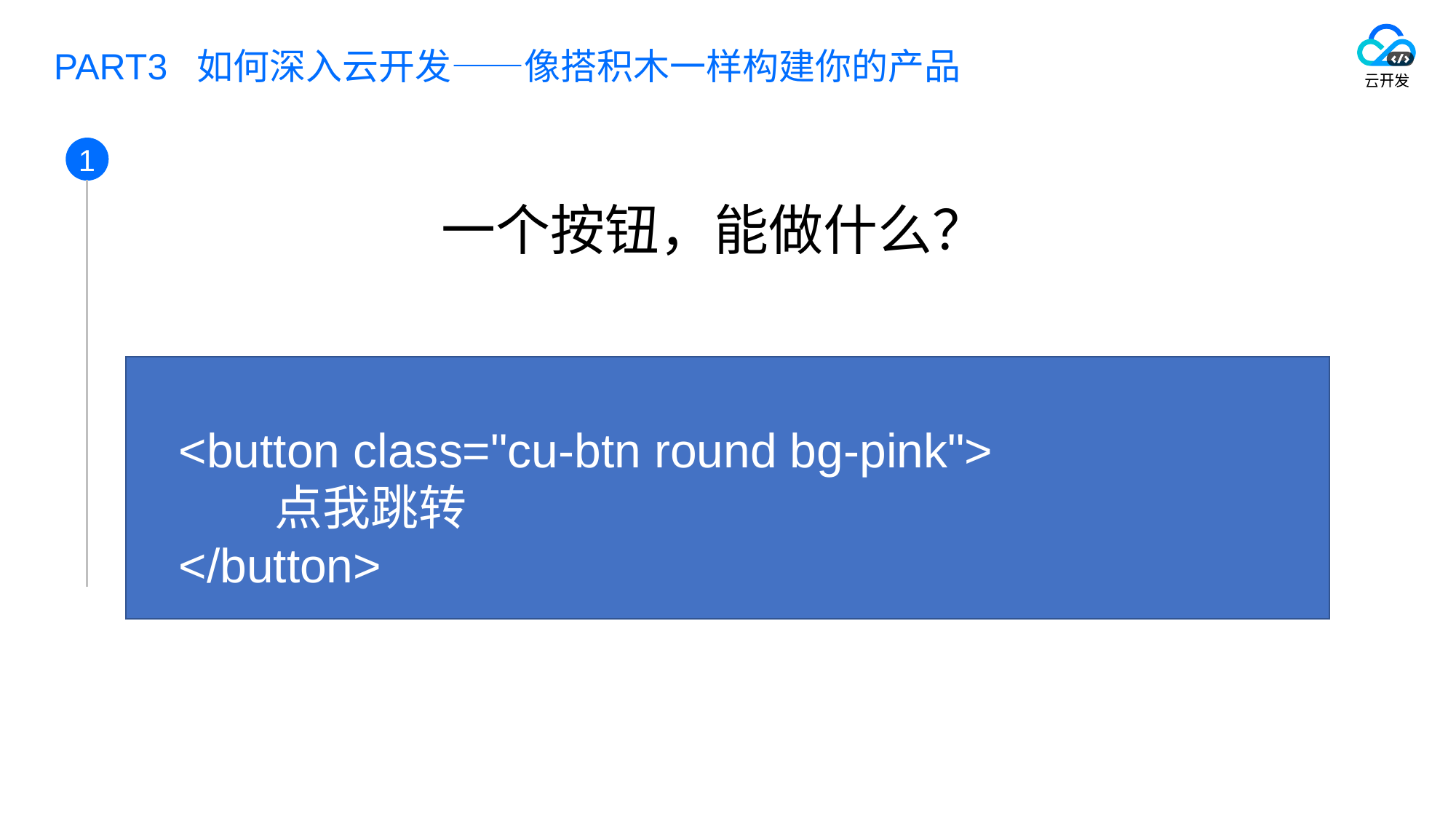

# PART3  如何深入云开发——像搭积木一样构建你的产品
一个按钮，能做什么？

<button class="cu-btn round bg-pink">
	点我跳转
</button>